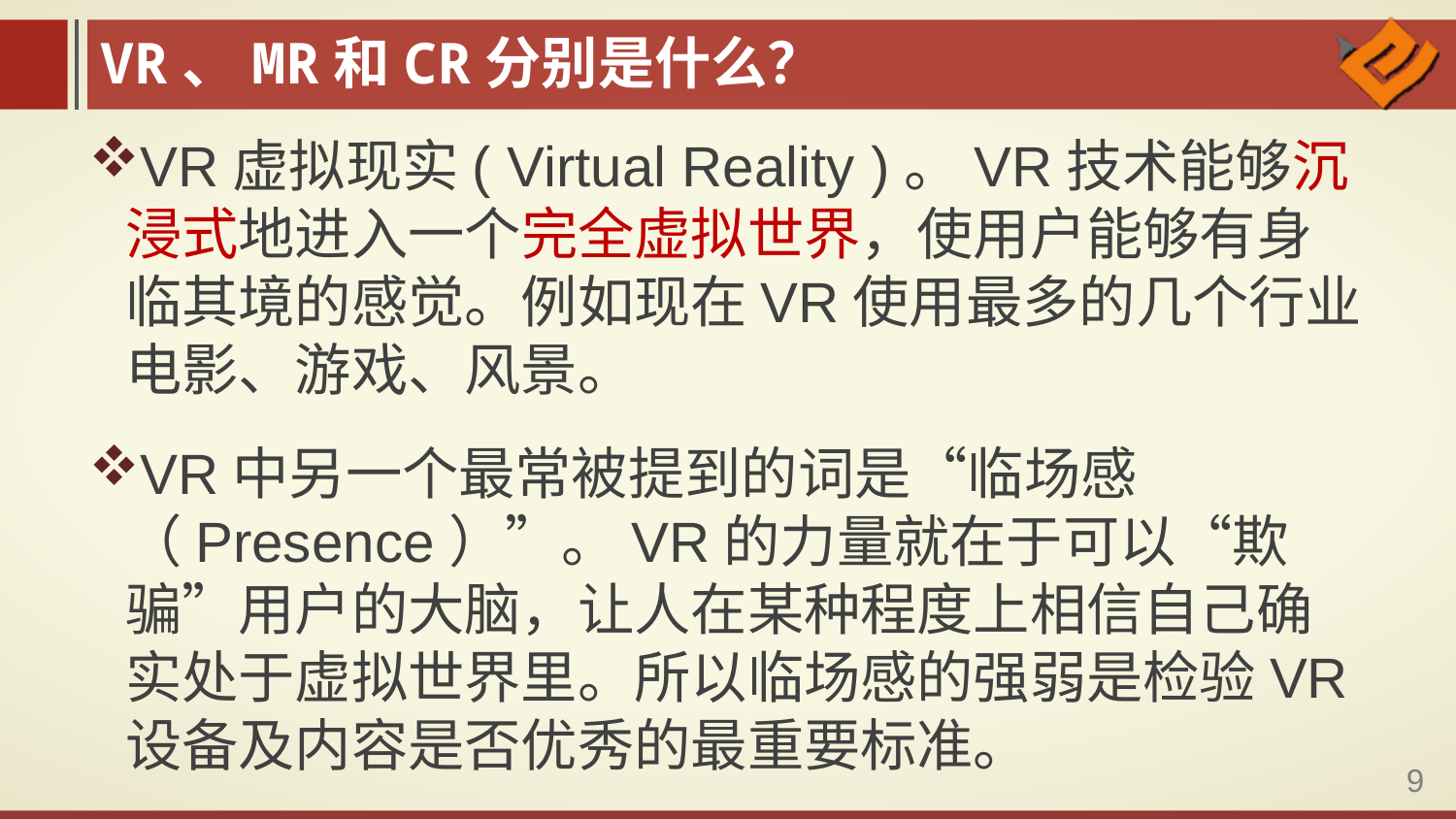

VR、MR和CR分别是什么？
VR虚拟现实( Virtual Reality )。VR技术能够沉浸式地进入一个完全虚拟世界，使用户能够有身临其境的感觉。例如现在VR使用最多的几个行业电影、游戏、风景。
VR中另一个最常被提到的词是“临场感（Presence）”。VR的力量就在于可以“欺骗”用户的大脑，让人在某种程度上相信自己确实处于虚拟世界里。所以临场感的强弱是检验VR设备及内容是否优秀的最重要标准。